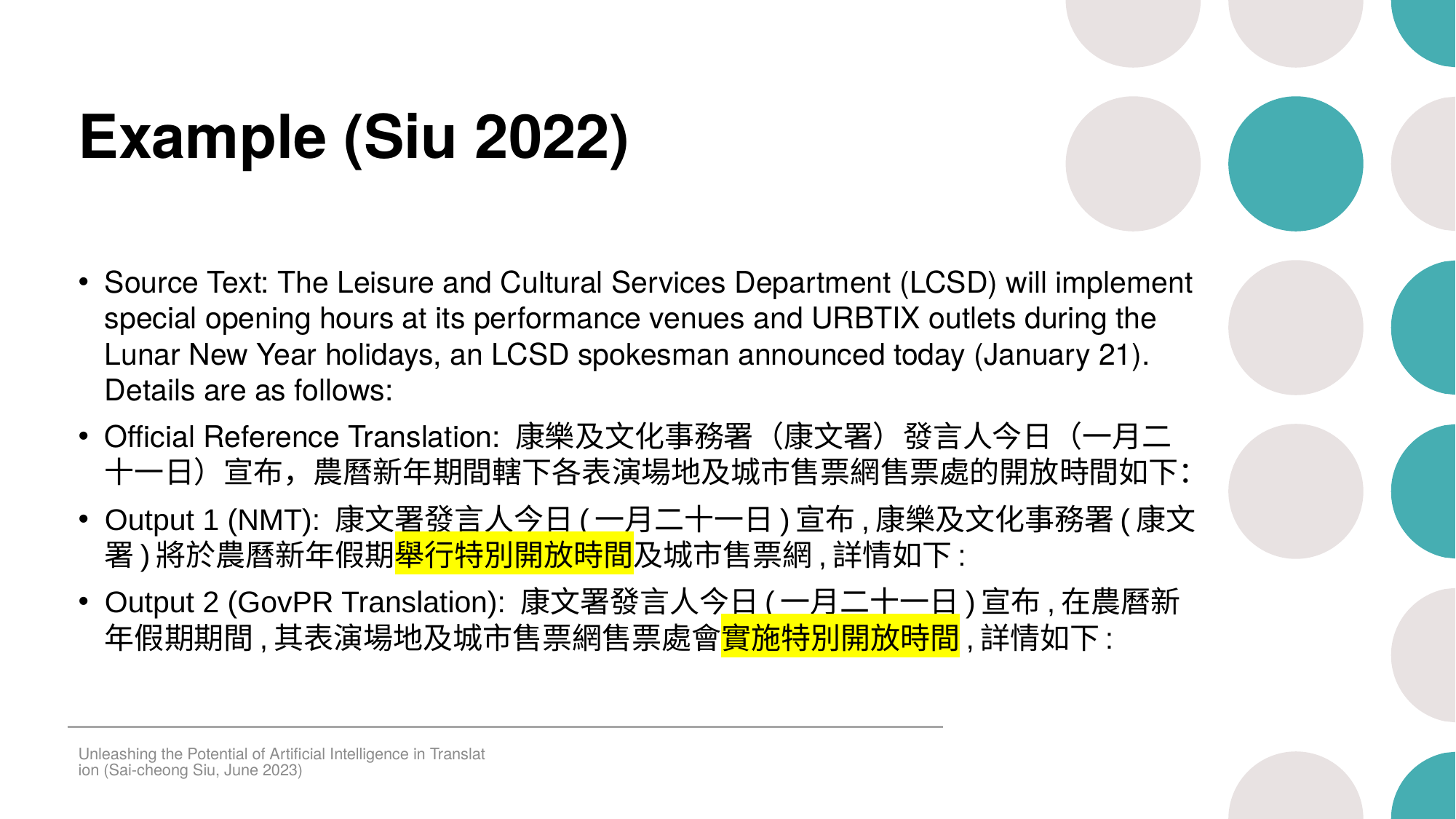

# Example (Siu 2022)
Source Text: The Leisure and Cultural Services Department (LCSD) will implement special opening hours at its performance venues and URBTIX outlets during the Lunar New Year holidays, an LCSD spokesman announced today (January 21). Details are as follows:
Official Reference Translation: 康樂及文化事務署（康文署）發言人今日（一月二十一日）宣布，農曆新年期間轄下各表演場地及城市售票網售票處的開放時間如下：
Output 1 (NMT): 康文署發言人今日(一月二十一日)宣布,康樂及文化事務署(康文署)將於農曆新年假期舉行特別開放時間及城市售票網,詳情如下:
Output 2 (GovPR Translation): 康文署發言人今日(一月二十一日)宣布,在農曆新年假期期間,其表演場地及城市售票網售票處會實施特別開放時間,詳情如下:
Unleashing the Potential of Artificial Intelligence in Translation (Sai-cheong Siu, June 2023)